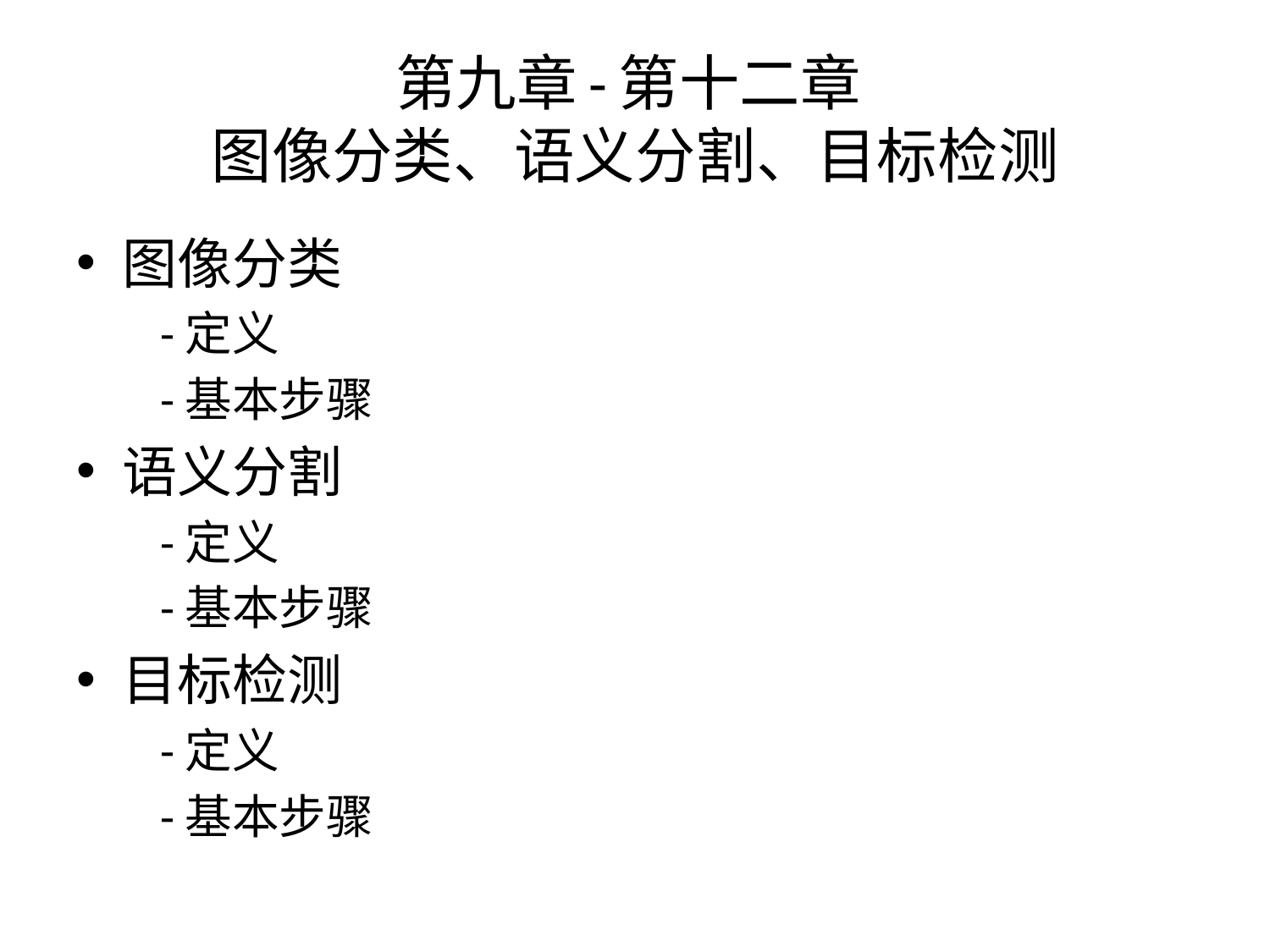

# 第九章-第十二章 图像分类、语义分割、目标检测
图像分类
        -定义
        -基本步骤
语义分割
        -定义
        -基本步骤
目标检测
        -定义
        -基本步骤